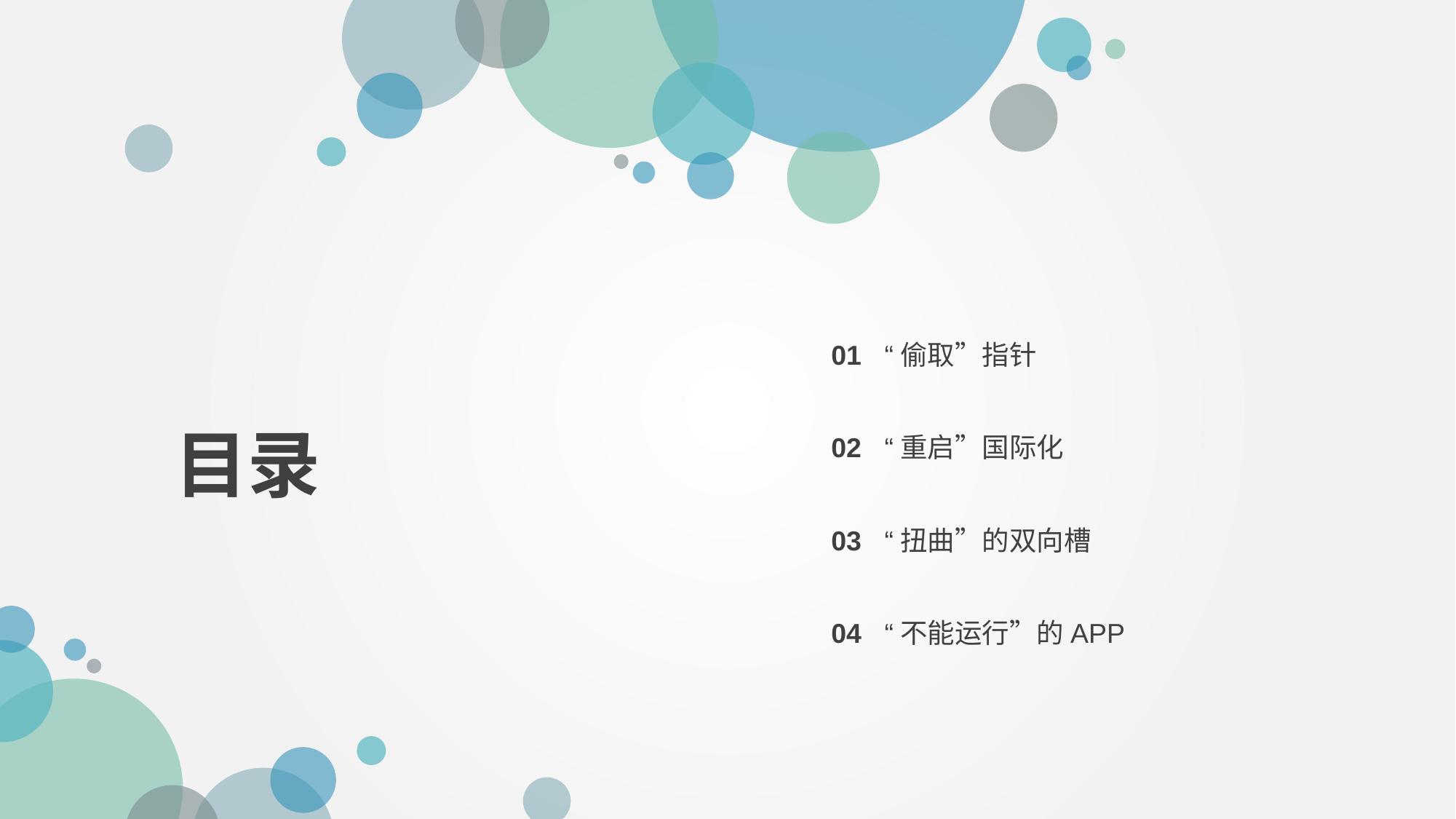

01   “偷取”指针
02   “重启”国际化
目录
03   “扭曲”的双向槽
04   “不能运行”的APP